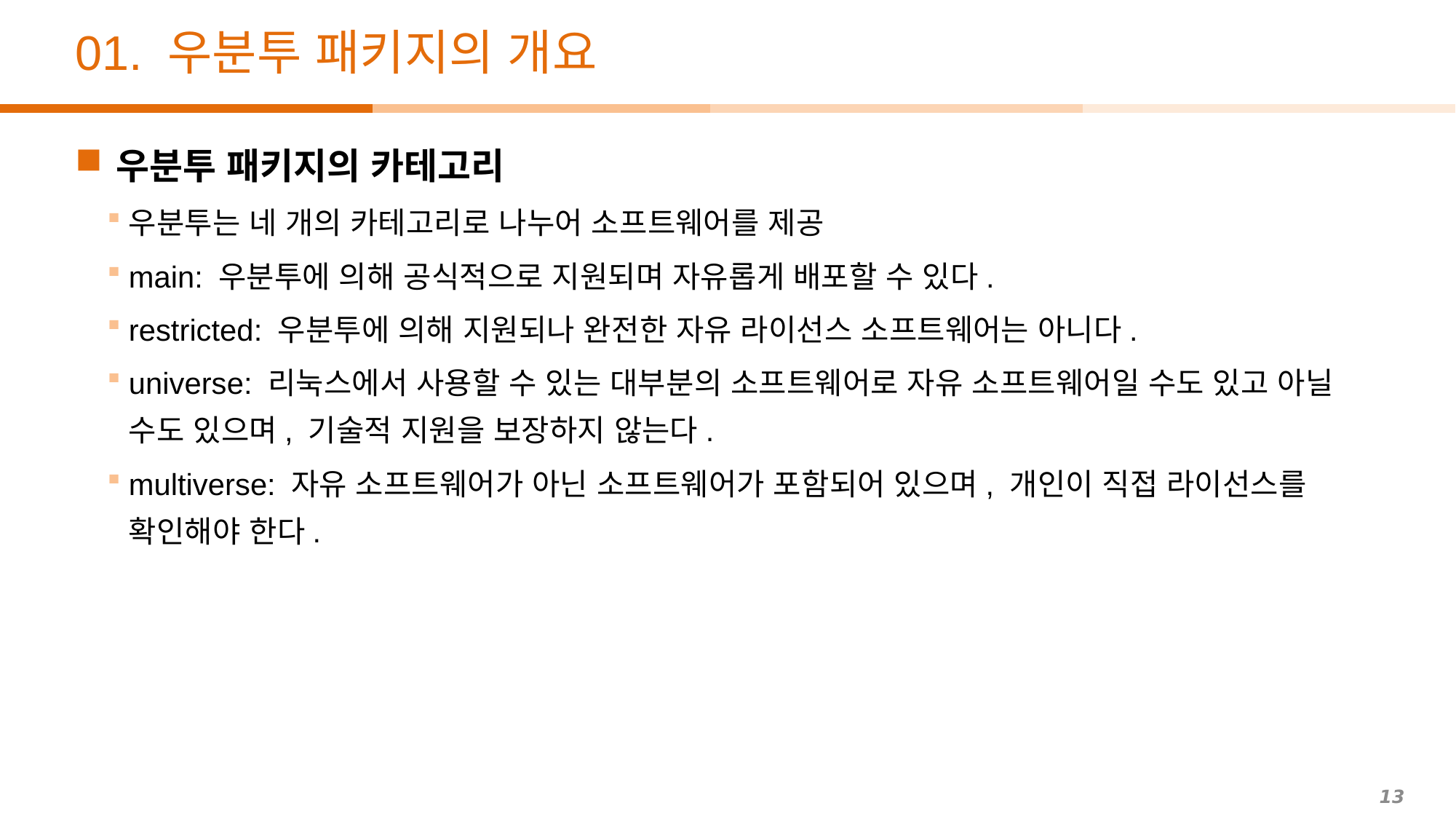

# 01. 우분투 패키지의 개요
우분투 패키지의 카테고리
우분투는 네 개의 카테고리로 나누어 소프트웨어를 제공
main: 우분투에 의해 공식적으로 지원되며 자유롭게 배포할 수 있다.
restricted: 우분투에 의해 지원되나 완전한 자유 라이선스 소프트웨어는 아니다.
universe: 리눅스에서 사용할 수 있는 대부분의 소프트웨어로 자유 소프트웨어일 수도 있고 아닐 수도 있으며, 기술적 지원을 보장하지 않는다.
multiverse: 자유 소프트웨어가 아닌 소프트웨어가 포함되어 있으며, 개인이 직접 라이선스를 확인해야 한다.